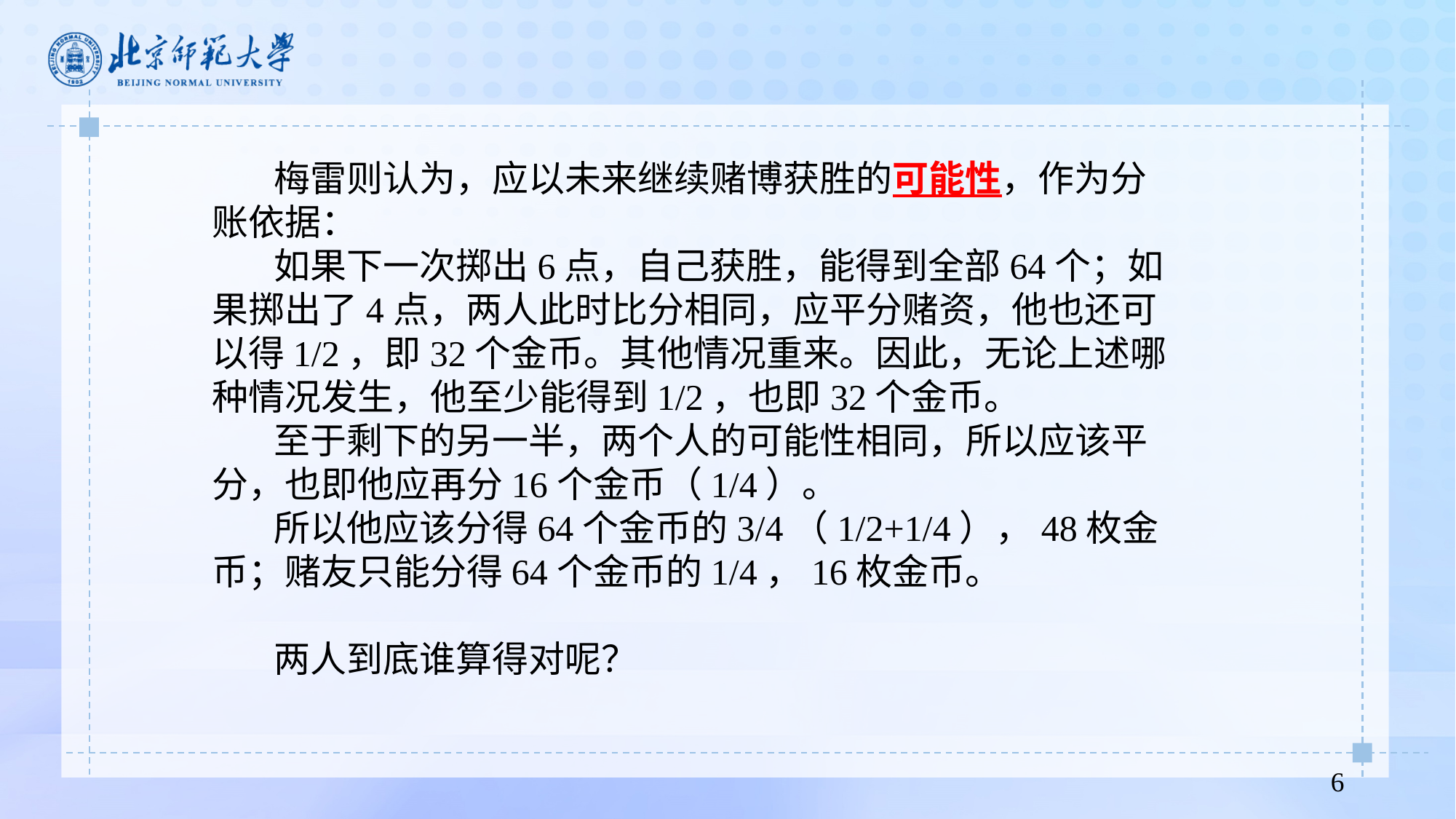

梅雷则认为，应以未来继续赌博获胜的可能性，作为分账依据：
如果下一次掷出6点，自己获胜，能得到全部64个；如果掷出了4点，两人此时比分相同，应平分赌资，他也还可以得1/2，即32个金币。其他情况重来。因此，无论上述哪种情况发生，他至少能得到1/2，也即32个金币。
至于剩下的另一半，两个人的可能性相同，所以应该平分，也即他应再分16个金币（1/4）。
所以他应该分得64个金币的3/4（1/2+1/4），48枚金币；赌友只能分得64个金币的1/4，16枚金币。

两人到底谁算得对呢？
6